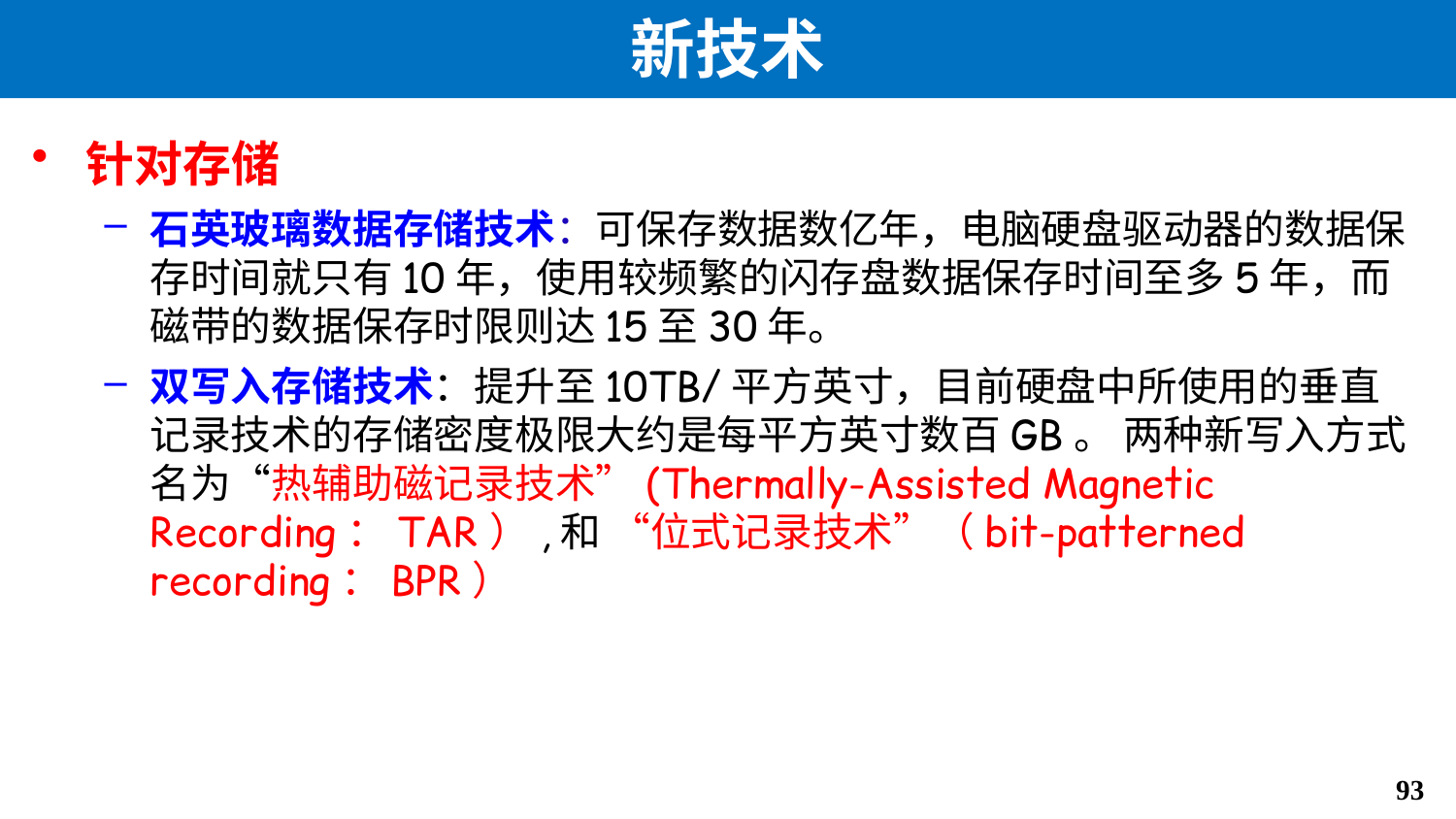

# 新技术
针对存储
石英玻璃数据存储技术：可保存数据数亿年，电脑硬盘驱动器的数据保存时间就只有10年，使用较频繁的闪存盘数据保存时间至多5年，而磁带的数据保存时限则达15至30年。
双写入存储技术：提升至10TB/平方英寸，目前硬盘中所使用的垂直记录技术的存储密度极限大约是每平方英寸数百GB。 两种新写入方式名为“热辅助磁记录技术”(Thermally-Assisted Magnetic Recording：TAR）,和 “位式记录技术”（bit-patterned recording：BPR）